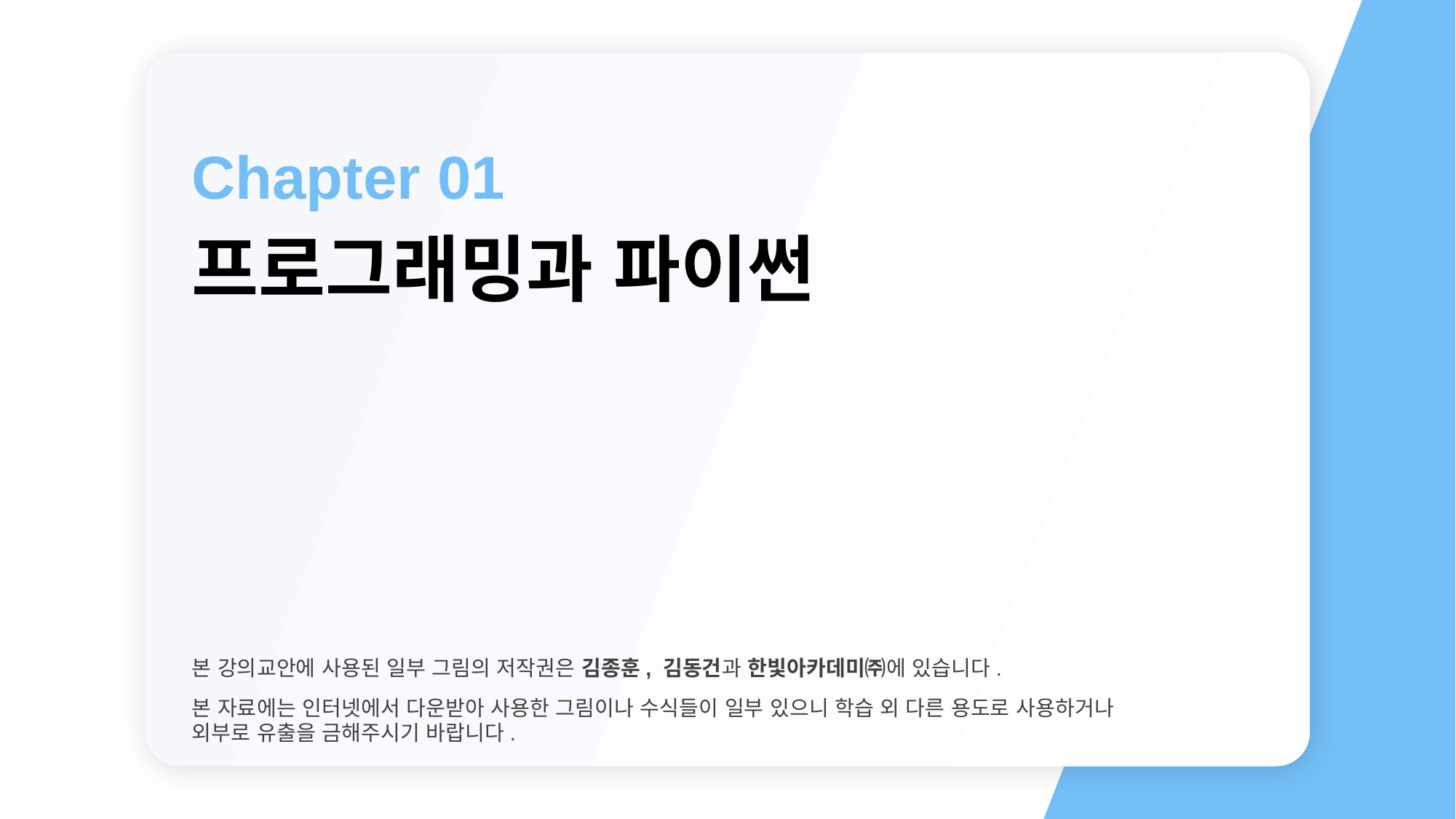

Chapter 01

프로그래밍과 파이썬
본 강의교안에 사용된 일부 그림의 저작권은 김종훈, 김동건과 한빛아카데미㈜에 있습니다.
본 자료에는 인터넷에서 다운받아 사용한 그림이나 수식들이 일부 있으니 학습 외 다른 용도로 사용하거나
외부로 유출을 금해주시기 바랍니다.